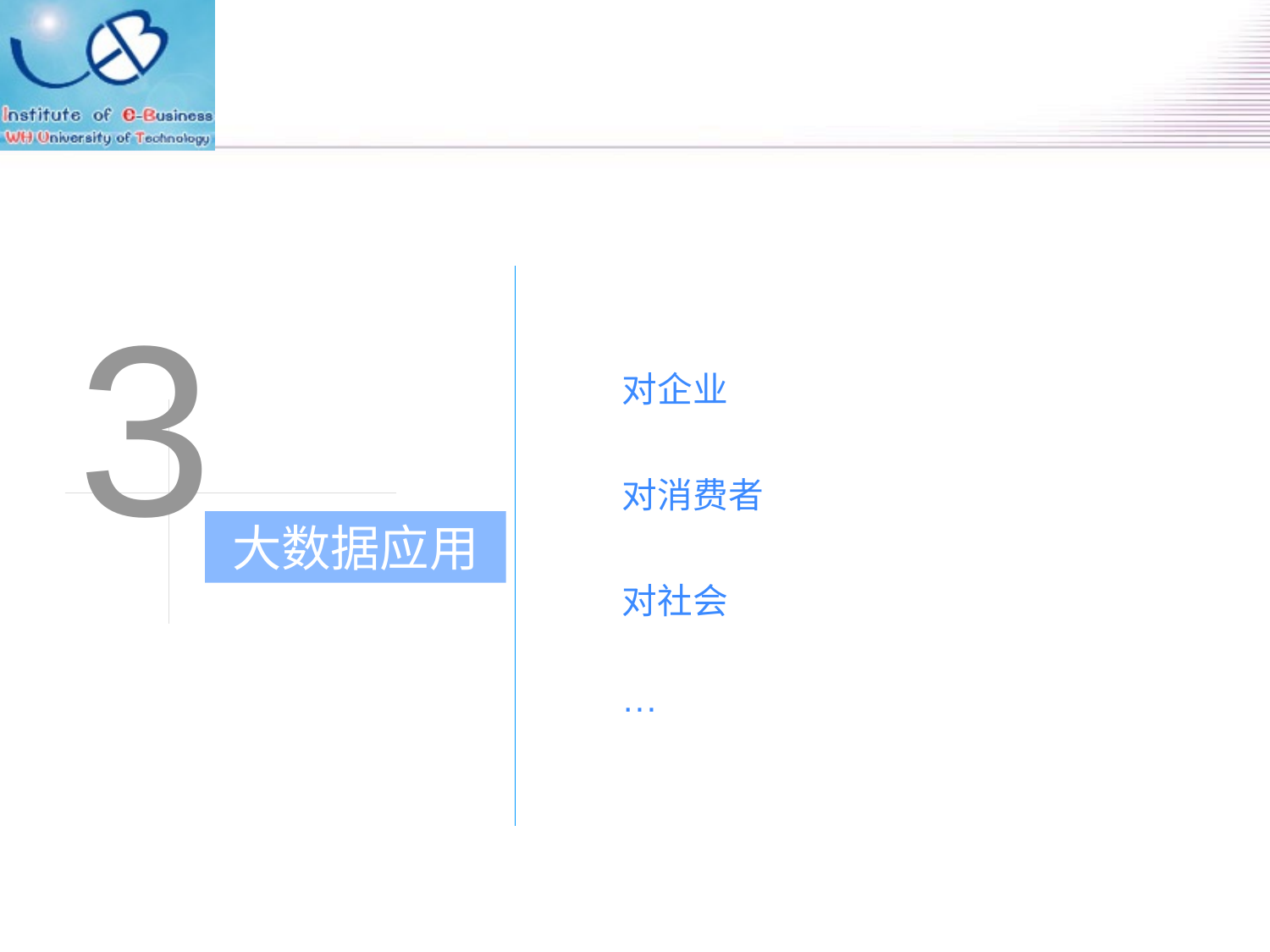

3
对企业
对消费者
对社会
···
大数据应用
>>>